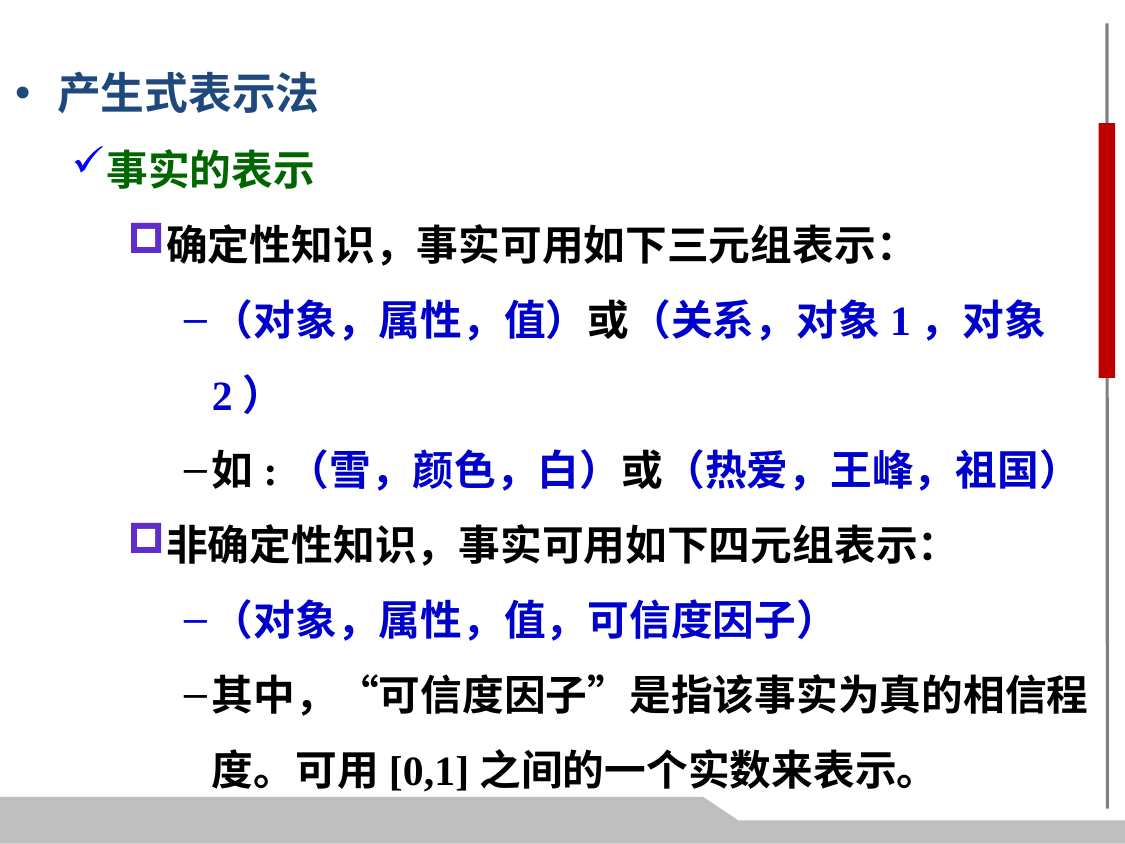

产生式表示法
事实的表示
确定性知识，事实可用如下三元组表示：
（对象，属性，值）或（关系，对象1，对象2）
如:（雪，颜色，白）或（热爱，王峰，祖国）
非确定性知识，事实可用如下四元组表示：
（对象，属性，值，可信度因子）
其中，“可信度因子”是指该事实为真的相信程度。可用[0,1]之间的一个实数来表示。